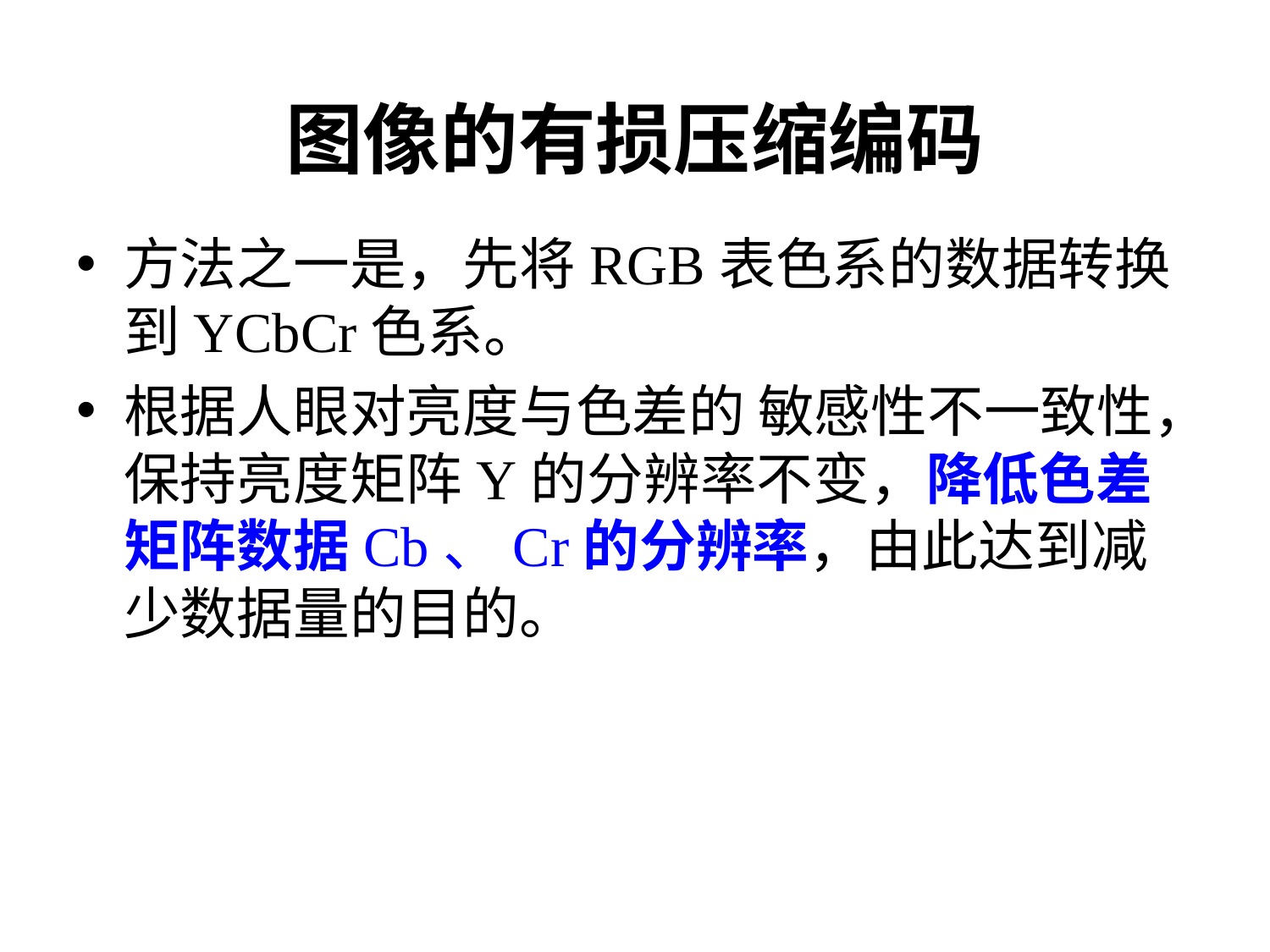

# 图像的有损压缩编码
方法之一是，先将RGB表色系的数据转换到YCbCr色系。
根据人眼对亮度与色差的 敏感性不一致性，保持亮度矩阵Y的分辨率不变，降低色差矩阵数据Cb、Cr的分辨率，由此达到减少数据量的目的。